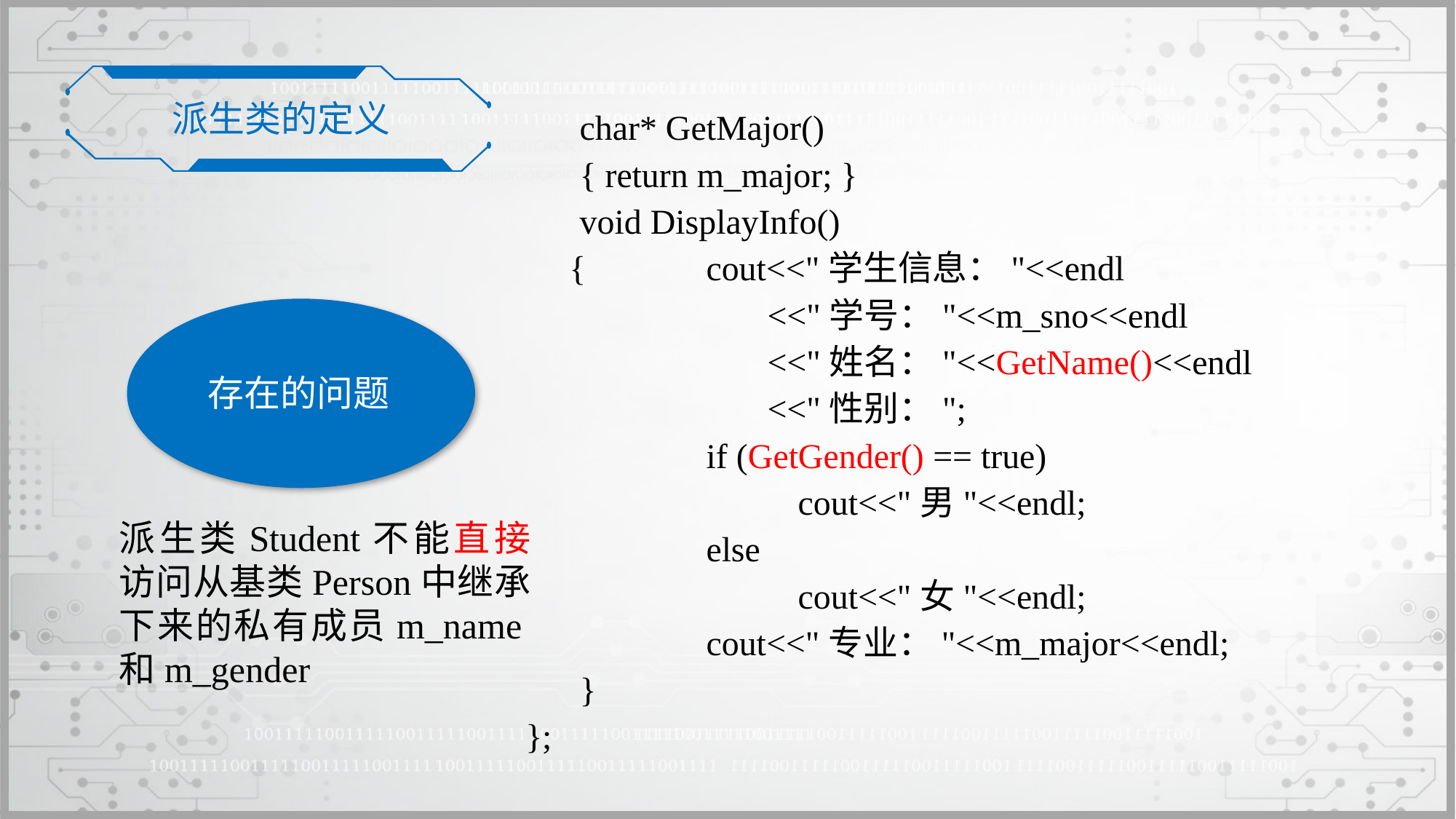

派生类的定义
	char* GetMajor()
	{ return m_major; }
	void DisplayInfo()
     {	  cout<<"学生信息："<<endl
		         <<"学号："<<m_sno<<endl
		         <<"姓名："<<GetName()<<endl
		         <<"性别：";
		  if (GetGender() == true)
			cout<<"男"<<endl;
		  else
			cout<<"女"<<endl;
		  cout<<"专业："<<m_major<<endl;
	}
};

 存在的问题
派生类Student不能直接访问从基类Person中继承下来的私有成员m_name和m_gender